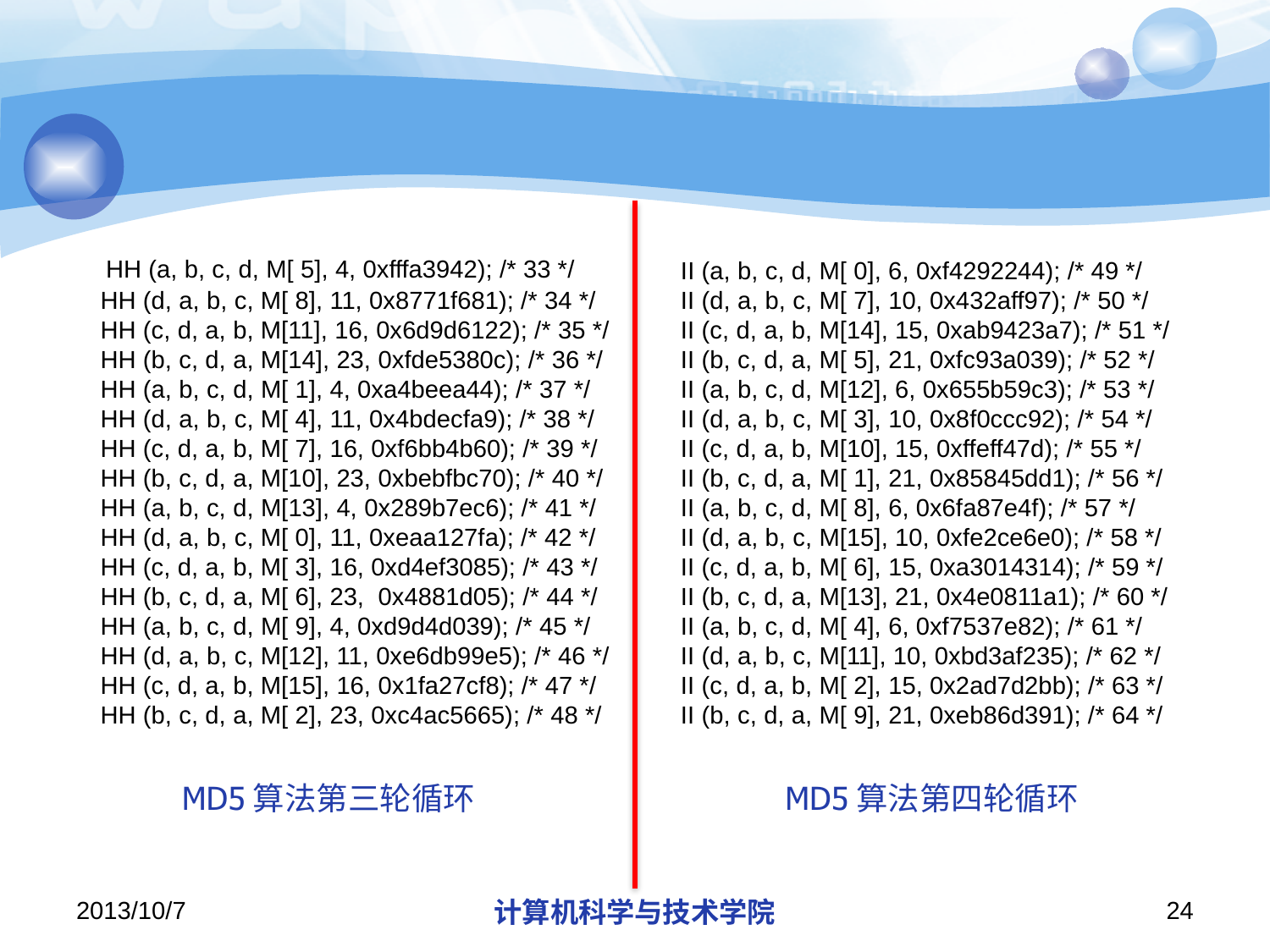

HH (a, b, c, d, M[ 5], 4, 0xfffa3942); /* 33 */
  HH (d, a, b, c, M[ 8], 11, 0x8771f681); /* 34 */
  HH (c, d, a, b, M[11], 16, 0x6d9d6122); /* 35 */
  HH (b, c, d, a, M[14], 23, 0xfde5380c); /* 36 */
  HH (a, b, c, d, M[ 1], 4, 0xa4beea44); /* 37 */
  HH (d, a, b, c, M[ 4], 11, 0x4bdecfa9); /* 38 */
  HH (c, d, a, b, M[ 7], 16, 0xf6bb4b60); /* 39 */
  HH (b, c, d, a, M[10], 23, 0xbebfbc70); /* 40 */
  HH (a, b, c, d, M[13], 4, 0x289b7ec6); /* 41 */
  HH (d, a, b, c, M[ 0], 11, 0xeaa127fa); /* 42 */
  HH (c, d, a, b, M[ 3], 16, 0xd4ef3085); /* 43 */
  HH (b, c, d, a, M[ 6], 23,  0x4881d05); /* 44 */
  HH (a, b, c, d, M[ 9], 4, 0xd9d4d039); /* 45 */
  HH (d, a, b, c, M[12], 11, 0xe6db99e5); /* 46 */
  HH (c, d, a, b, M[15], 16, 0x1fa27cf8); /* 47 */
  HH (b, c, d, a, M[ 2], 23, 0xc4ac5665); /* 48 */
  II (a, b, c, d, M[ 0], 6, 0xf4292244); /* 49 */
  II (d, a, b, c, M[ 7], 10, 0x432aff97); /* 50 */
  II (c, d, a, b, M[14], 15, 0xab9423a7); /* 51 */
  II (b, c, d, a, M[ 5], 21, 0xfc93a039); /* 52 */
  II (a, b, c, d, M[12], 6, 0x655b59c3); /* 53 */
  II (d, a, b, c, M[ 3], 10, 0x8f0ccc92); /* 54 */
  II (c, d, a, b, M[10], 15, 0xffeff47d); /* 55 */
  II (b, c, d, a, M[ 1], 21, 0x85845dd1); /* 56 */
  II (a, b, c, d, M[ 8], 6, 0x6fa87e4f); /* 57 */
  II (d, a, b, c, M[15], 10, 0xfe2ce6e0); /* 58 */
  II (c, d, a, b, M[ 6], 15, 0xa3014314); /* 59 */
  II (b, c, d, a, M[13], 21, 0x4e0811a1); /* 60 */
  II (a, b, c, d, M[ 4], 6, 0xf7537e82); /* 61 */
  II (d, a, b, c, M[11], 10, 0xbd3af235); /* 62 */
  II (c, d, a, b, M[ 2], 15, 0x2ad7d2bb); /* 63 */
  II (b, c, d, a, M[ 9], 21, 0xeb86d391); /* 64 */
MD5算法第三轮循环
MD5算法第四轮循环
2013/10/7
计算机科学与技术学院
24